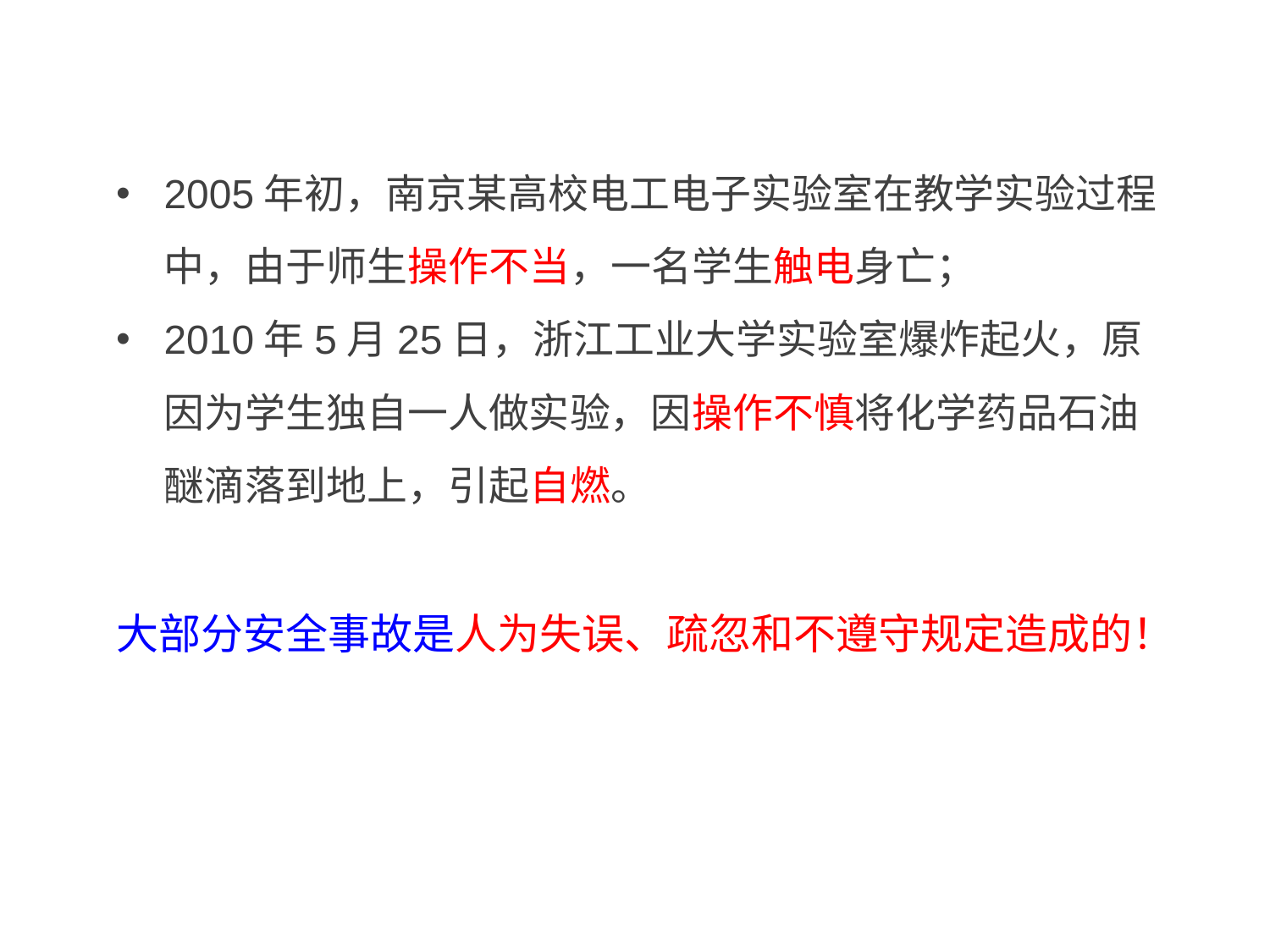

2005年初，南京某高校电工电子实验室在教学实验过程中，由于师生操作不当，一名学生触电身亡；
2010年5月25日，浙江工业大学实验室爆炸起火，原因为学生独自一人做实验，因操作不慎将化学药品石油醚滴落到地上，引起自燃。

大部分安全事故是人为失误、疏忽和不遵守规定造成的！